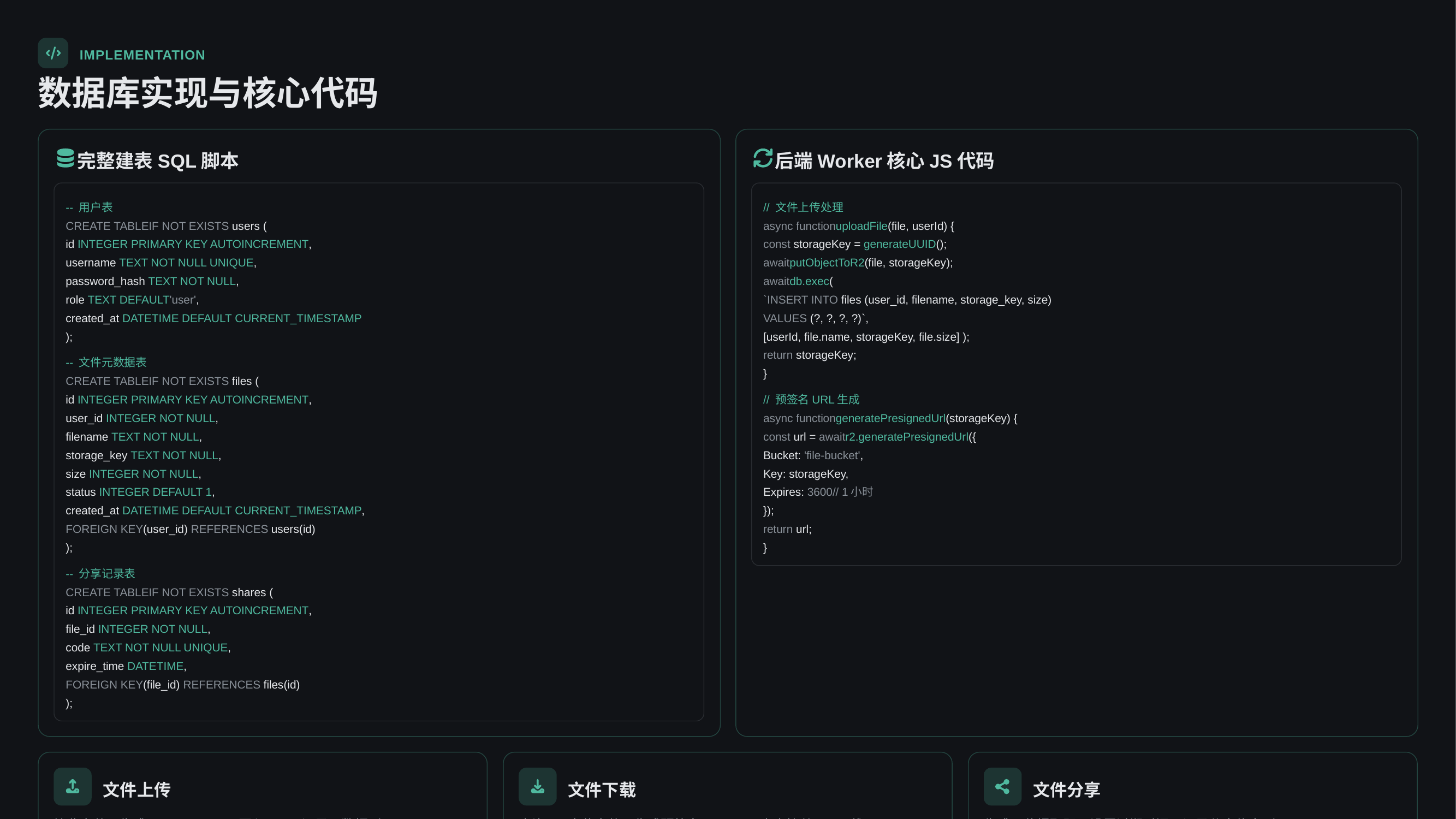

IMPLEMENTATION

数据库实现与核心代码

完整建表SQL脚本
后端Worker核心JS代码

-- 用户表
// 文件上传处理
CREATE TABLEIF NOT EXISTS users (
async functionuploadFile(file, userId) {
id INTEGER PRIMARY KEY AUTOINCREMENT,
const storageKey = generateUUID();
username TEXT NOT NULL UNIQUE,
awaitputObjectToR2(file, storageKey);
password_hash TEXT NOT NULL,
awaitdb.exec(
role TEXT DEFAULT'user',
`INSERT INTO files (user_id, filename, storage_key, size)
created_at DATETIME DEFAULT CURRENT_TIMESTAMP
VALUES (?, ?, ?, ?)`,
);
[userId, file.name, storageKey, file.size] );
return storageKey;
-- 文件元数据表
}
CREATE TABLEIF NOT EXISTS files (
id INTEGER PRIMARY KEY AUTOINCREMENT,
// 预签名URL生成
user_id INTEGER NOT NULL,
async functiongeneratePresignedUrl(storageKey) {
filename TEXT NOT NULL,
const url = awaitr2.generatePresignedUrl({
storage_key TEXT NOT NULL,
Bucket: 'file-bucket',
size INTEGER NOT NULL,
Key: storageKey,
status INTEGER DEFAULT 1,
Expires: 3600// 1小时
created_at DATETIME DEFAULT CURRENT_TIMESTAMP,
});
FOREIGN KEY(user_id) REFERENCES users(id)
return url;
);
}
-- 分享记录表
CREATE TABLEIF NOT EXISTS shares (
id INTEGER PRIMARY KEY AUTOINCREMENT,
file_id INTEGER NOT NULL,
code TEXT NOT NULL UNIQUE,
expire_time DATETIME,
FOREIGN KEY(file_id) REFERENCES files(id)
);

文件上传
文件下载
文件分享

接收文件→生成Storage Key→写入R2→记录元数据到D1
查询D1定位文件→生成预签名URL→用户直接从R2下载
生成6位提取码→设置过期时间→记录分享信息到D1